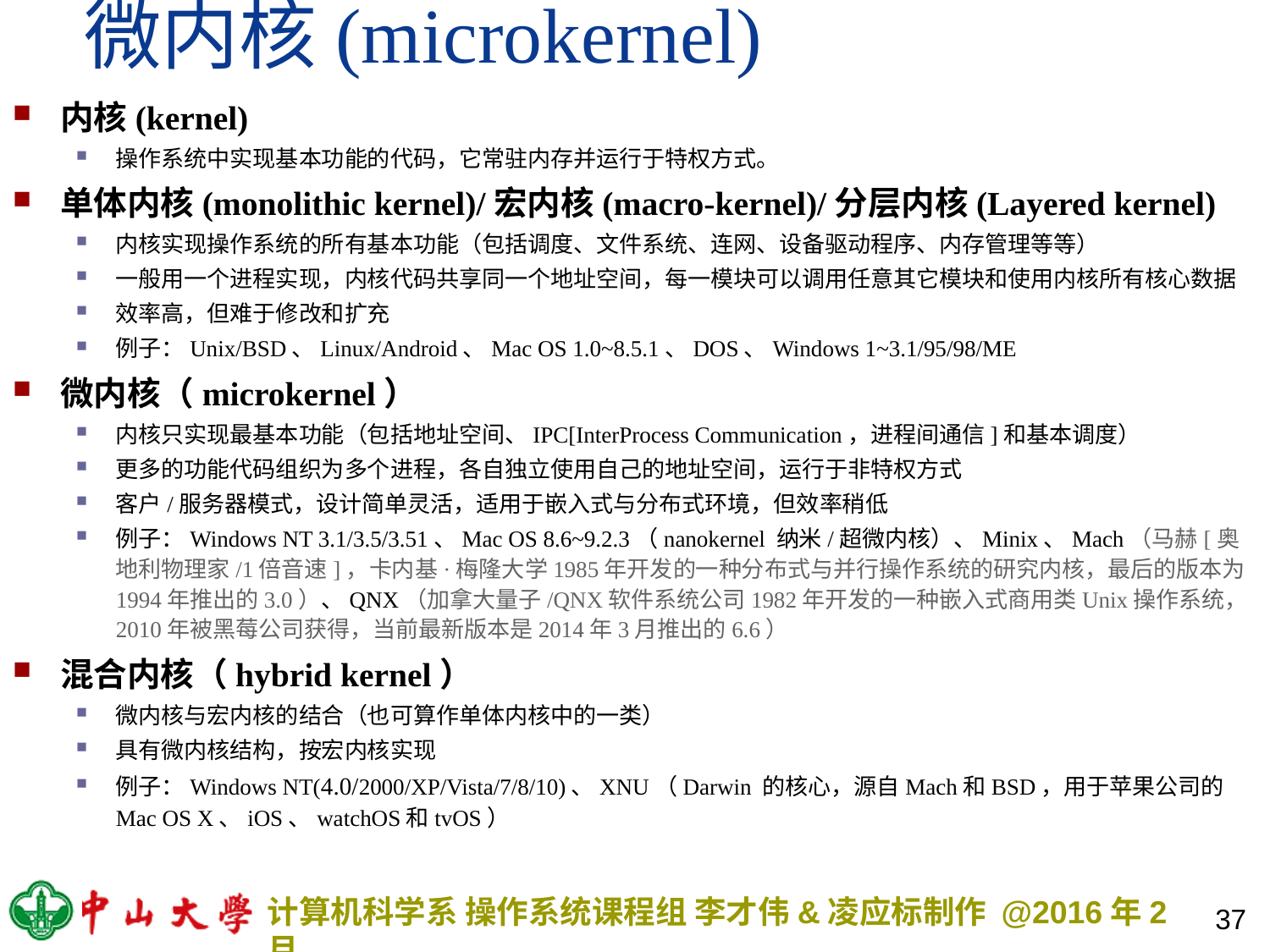

# 微内核(microkernel)
内核(kernel)
操作系统中实现基本功能的代码，它常驻内存并运行于特权方式。
单体内核(monolithic kernel)/宏内核(macro-kernel)/分层内核(Layered kernel)
内核实现操作系统的所有基本功能（包括调度、文件系统、连网、设备驱动程序、内存管理等等）
一般用一个进程实现，内核代码共享同一个地址空间，每一模块可以调用任意其它模块和使用内核所有核心数据
效率高，但难于修改和扩充
例子：Unix/BSD、Linux/Android、Mac OS 1.0~8.5.1、DOS、Windows 1~3.1/95/98/ME
微内核（microkernel）
内核只实现最基本功能（包括地址空间、IPC[InterProcess Communication，进程间通信]和基本调度）
更多的功能代码组织为多个进程，各自独立使用自己的地址空间，运行于非特权方式
客户/服务器模式，设计简单灵活，适用于嵌入式与分布式环境，但效率稍低
例子：Windows NT 3.1/3.5/3.51、Mac OS 8.6~9.2.3（nanokernel 纳米/超微内核）、Minix、Mach（马赫[奥地利物理家/1倍音速]，卡内基·梅隆大学1985年开发的一种分布式与并行操作系统的研究内核，最后的版本为1994年推出的3.0）、QNX（加拿大量子/QNX软件系统公司1982年开发的一种嵌入式商用类Unix操作系统，2010年被黑莓公司获得，当前最新版本是2014年3月推出的6.6）
混合内核（hybrid kernel）
微内核与宏内核的结合（也可算作单体内核中的一类）
具有微内核结构，按宏内核实现
例子：Windows NT(4.0/2000/XP/Vista/7/8/10)、XNU（Darwin 的核心，源自Mach和BSD，用于苹果公司的Mac OS X、iOS、watchOS和tvOS）
37